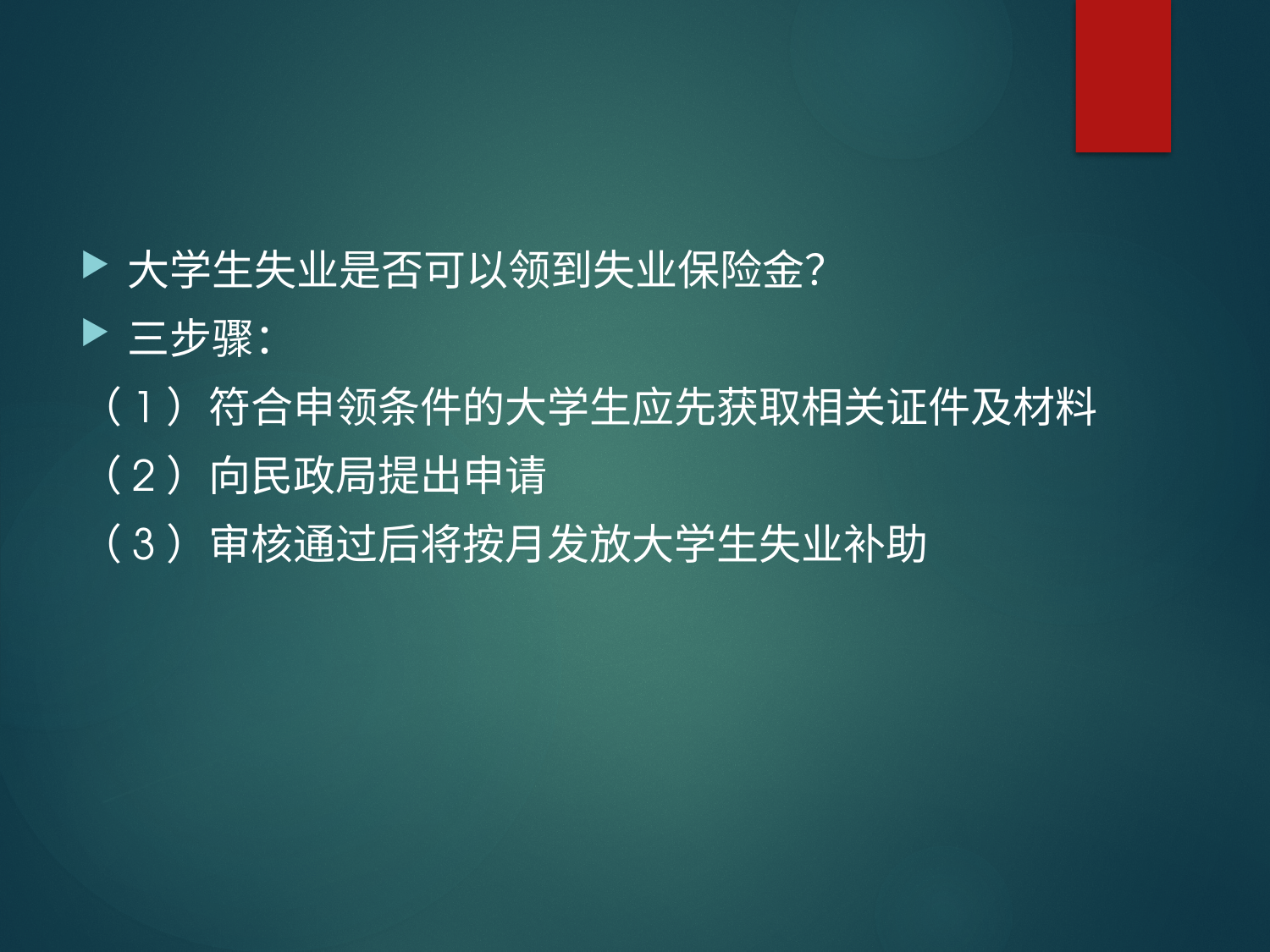

#
大学生失业是否可以领到失业保险金？
三步骤：
（1）符合申领条件的大学生应先获取相关证件及材料
（2）向民政局提出申请
（3）审核通过后将按月发放大学生失业补助